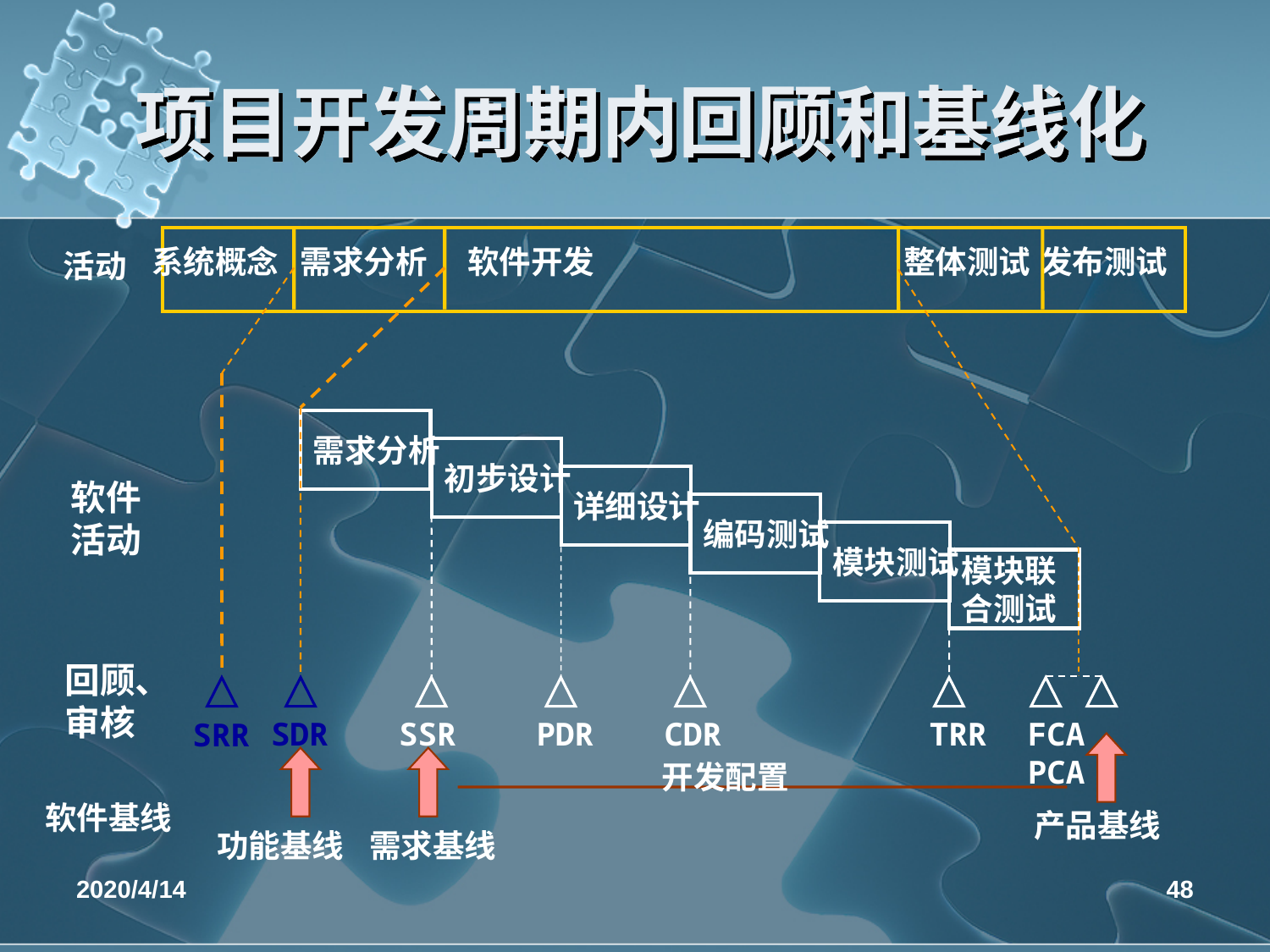

# 项目开发周期内回顾和基线化

系统概念
需求分析
软件开发
整体测试
发布测试
活动

需求分析
初步设计
详细设计
软件活动

编码测试

模块测试

模块联
合测试

回顾、审核

SDR
SSR
PDR
CDR
TRR
FCA  PCA
SRR

开发配置

软件基线
产品基线
功能基线
需求基线
2020/4/14
48